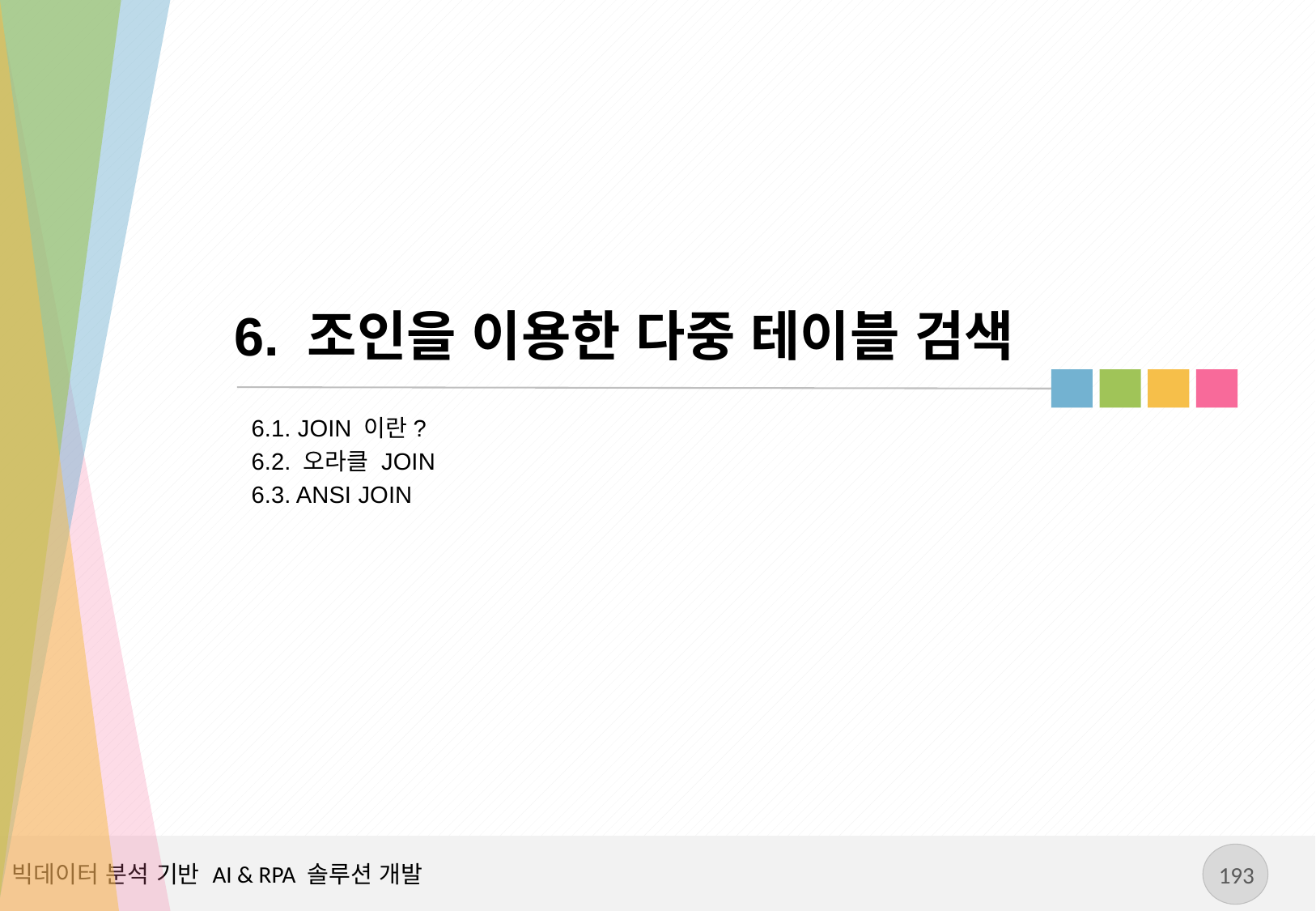

# 6. 조인을 이용한 다중 테이블 검색
6.1. JOIN 이란?
6.2. 오라클 JOIN
6.3. ANSI JOIN